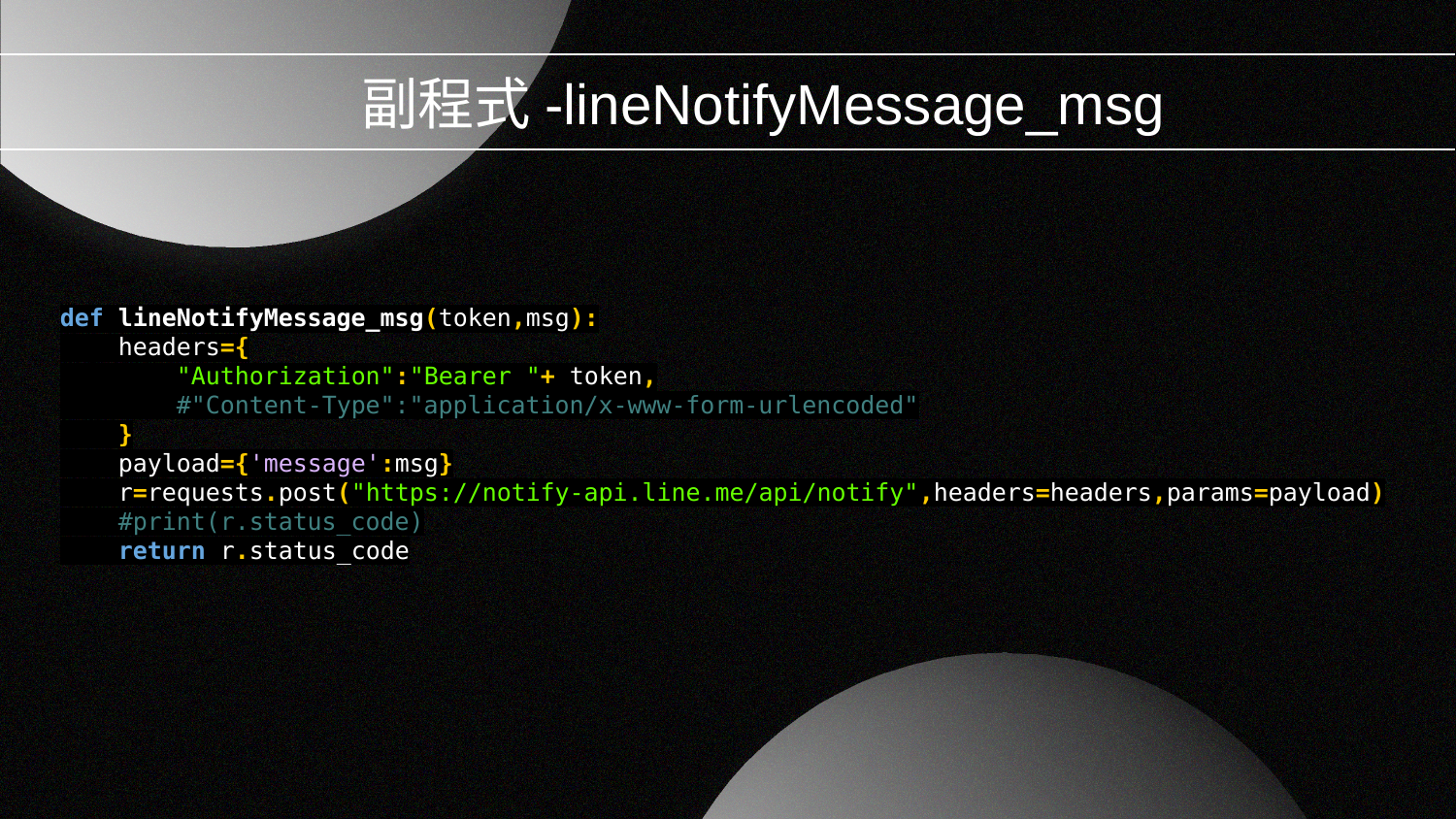

副程式-lineNotifyMessage_msg
def lineNotifyMessage_msg(token,msg):
    headers={
        "Authorization":"Bearer "+ token,
        #"Content-Type":"application/x-www-form-urlencoded"
    }
    payload={'message':msg}
    r=requests.post("https://notify-api.line.me/api/notify",headers=headers,params=payload)
    #print(r.status_code)
    return r.status_code